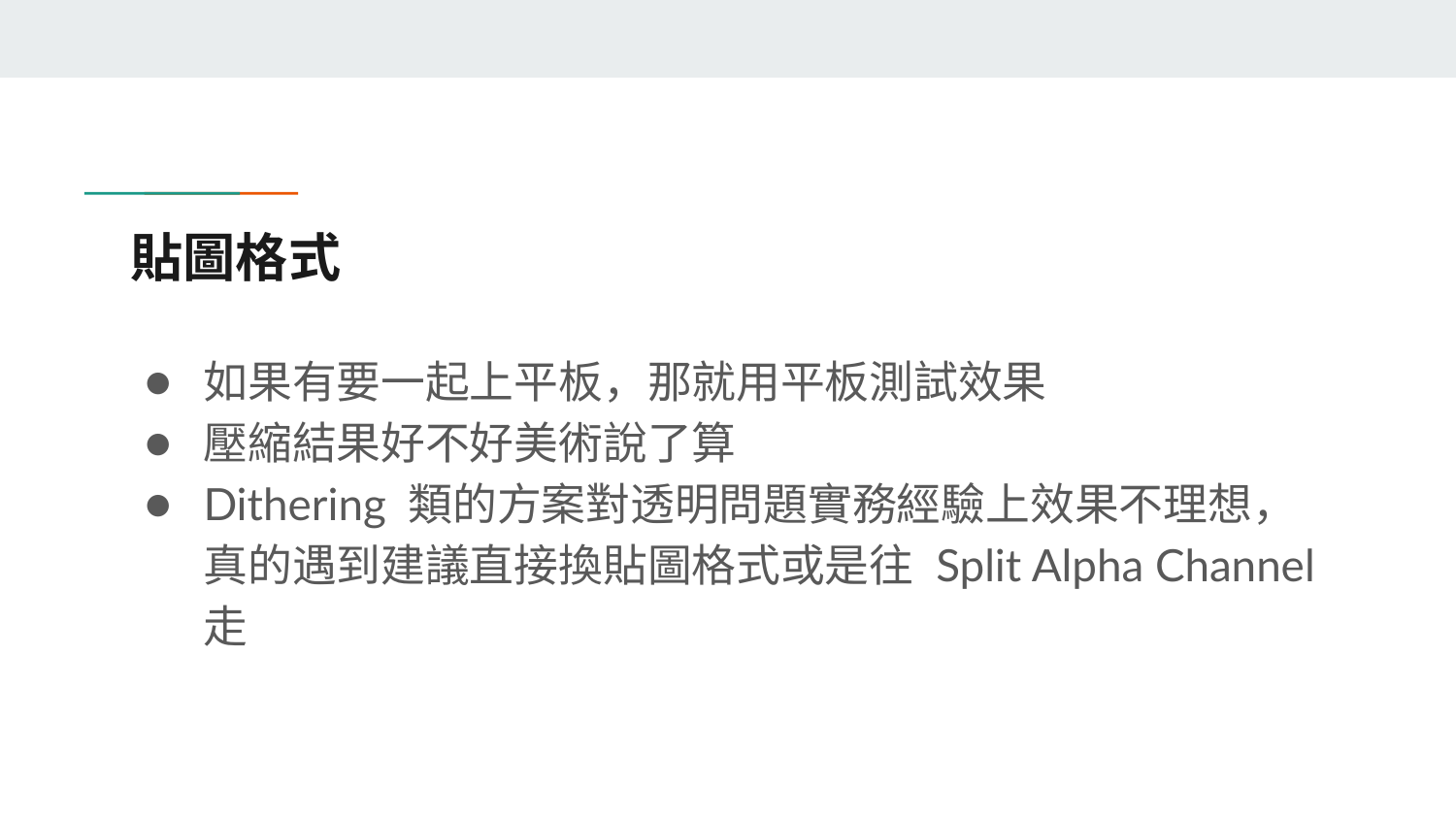

# 貼圖格式
如果有要一起上平板，那就用平板測試效果
壓縮結果好不好美術說了算
Dithering 類的方案對透明問題實務經驗上效果不理想，真的遇到建議直接換貼圖格式或是往 Split Alpha Channel 走